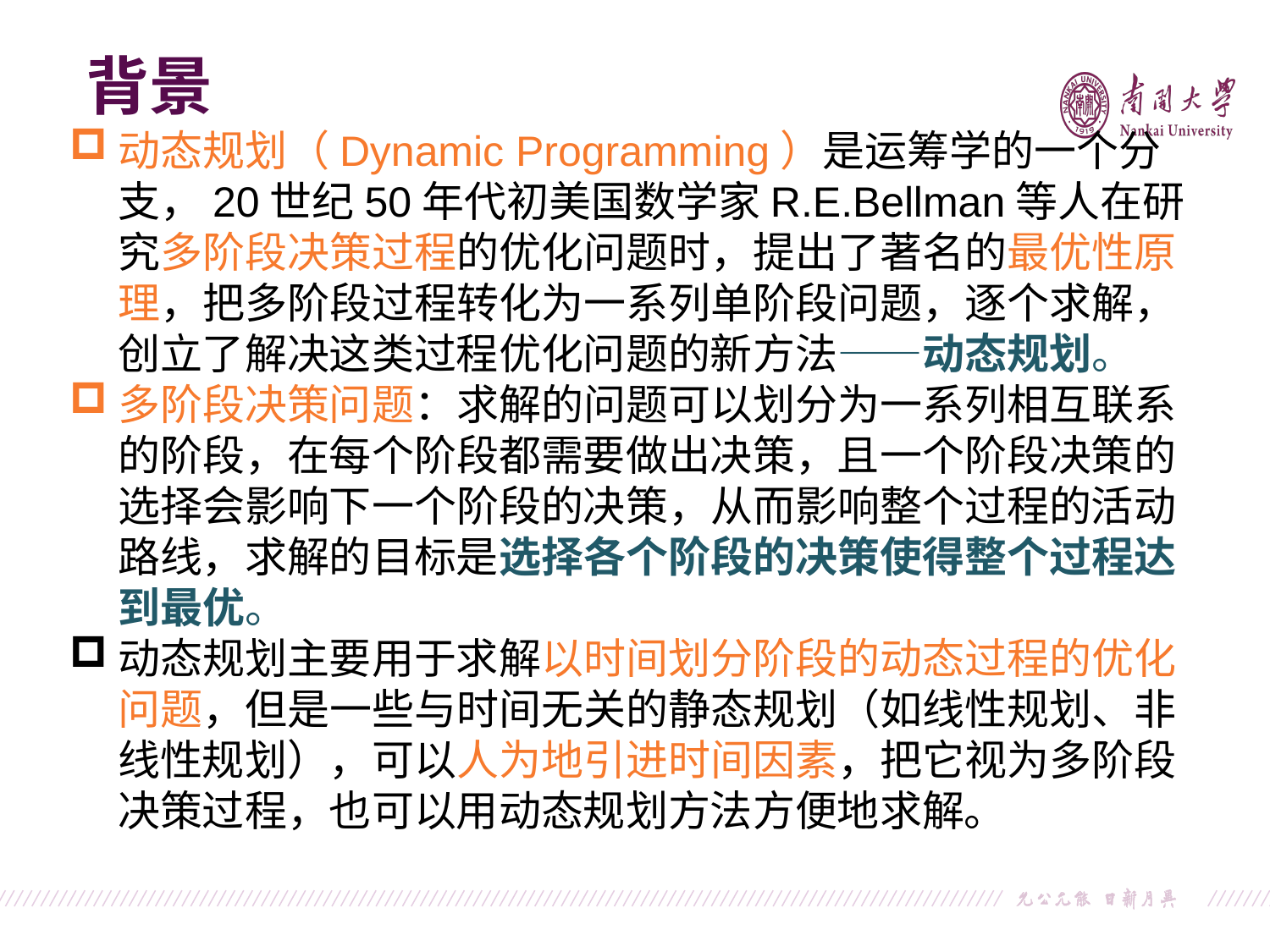

背景
动态规划（Dynamic Programming）是运筹学的一个分支，20世纪50年代初美国数学家R.E.Bellman等人在研究多阶段决策过程的优化问题时，提出了著名的最优性原理，把多阶段过程转化为一系列单阶段问题，逐个求解，创立了解决这类过程优化问题的新方法——动态规划。
多阶段决策问题：求解的问题可以划分为一系列相互联系的阶段，在每个阶段都需要做出决策，且一个阶段决策的选择会影响下一个阶段的决策，从而影响整个过程的活动路线，求解的目标是选择各个阶段的决策使得整个过程达到最优。
动态规划主要用于求解以时间划分阶段的动态过程的优化问题，但是一些与时间无关的静态规划（如线性规划、非线性规划），可以人为地引进时间因素，把它视为多阶段决策过程，也可以用动态规划方法方便地求解。